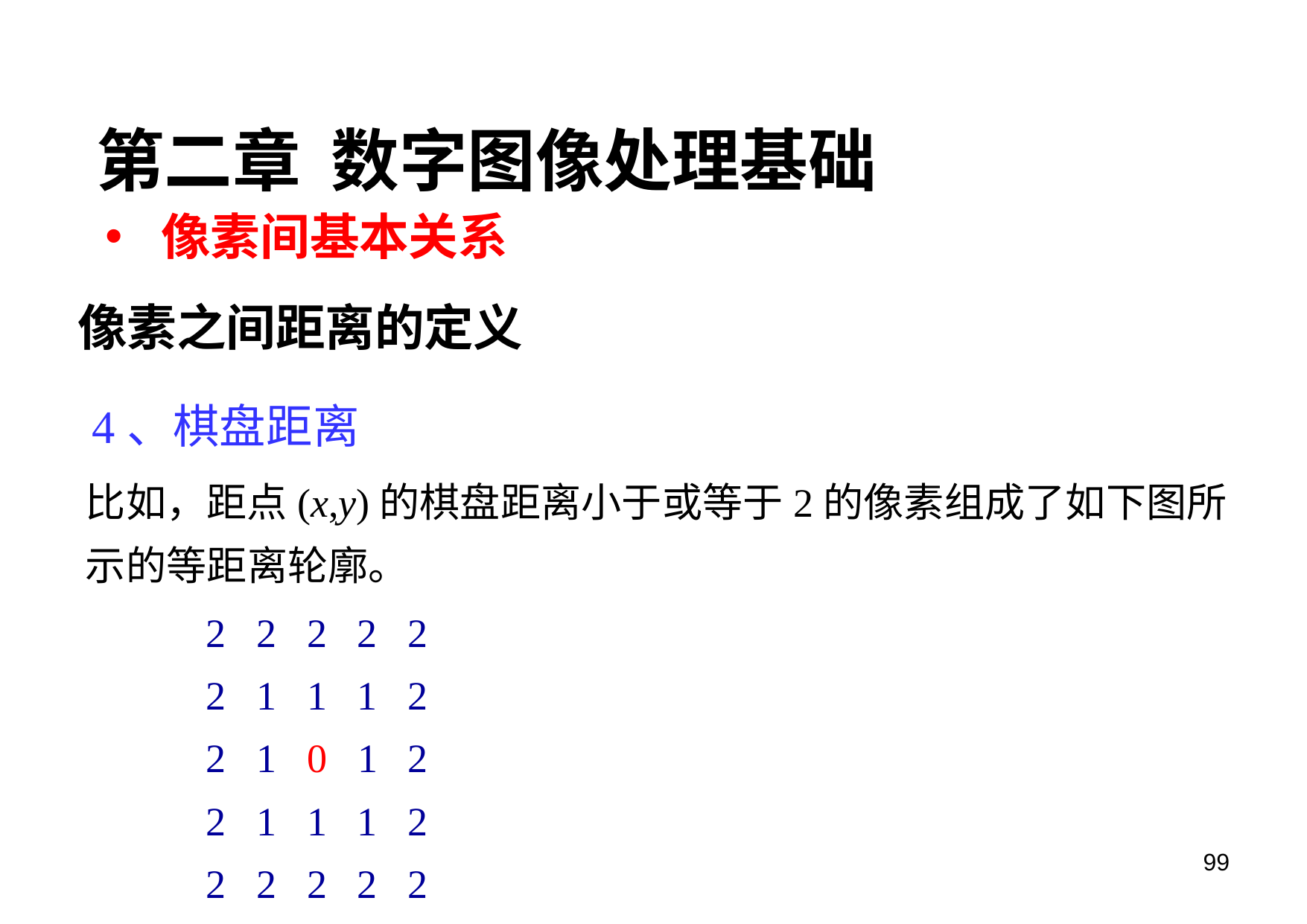

第二章  数字图像处理基础
像素间基本关系
像素之间距离的定义
4、棋盘距离
比如，距点(x,y)的棋盘距离小于或等于2的像素组成了如下图所示的等距离轮廓。
            2   2   2   2   2
            2   1   1   1   2
            2   1   0   1   2
            2   1   1   1   2
            2   2   2   2   2
99